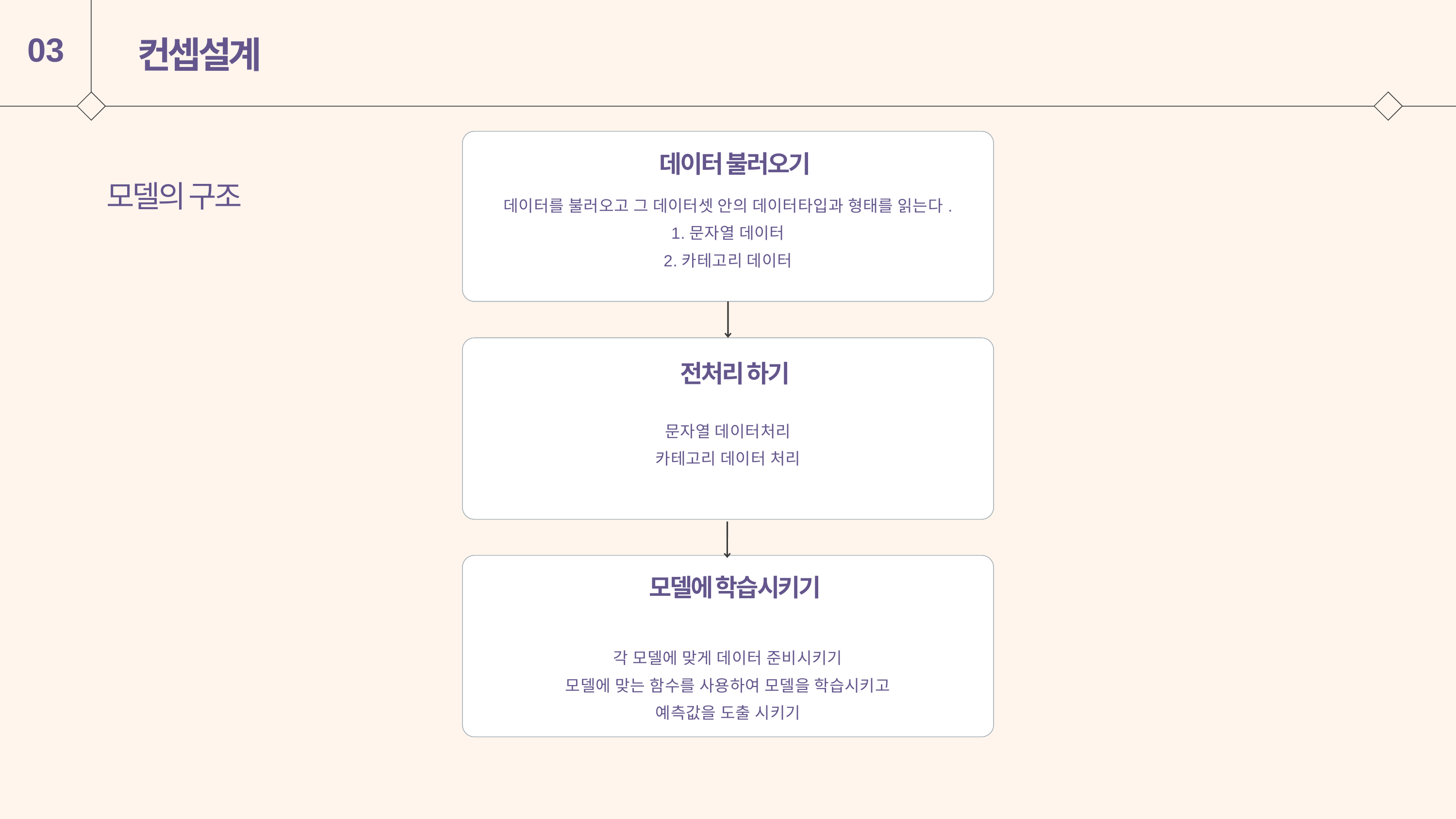

컨셉설계
03

데이터 불러오기
모델의 구조
데이터를 불러오고 그 데이터셋 안의 데이터타입과 형태를 읽는다.
1.문자열 데이터
2.카테고리 데이터

전처리 하기
문자열 데이터처리
카테고리 데이터 처리

모델에 학습시키기
각 모델에 맞게 데이터 준비시키기
모델에 맞는 함수를 사용하여 모델을 학습시키고
예측값을 도출 시키기